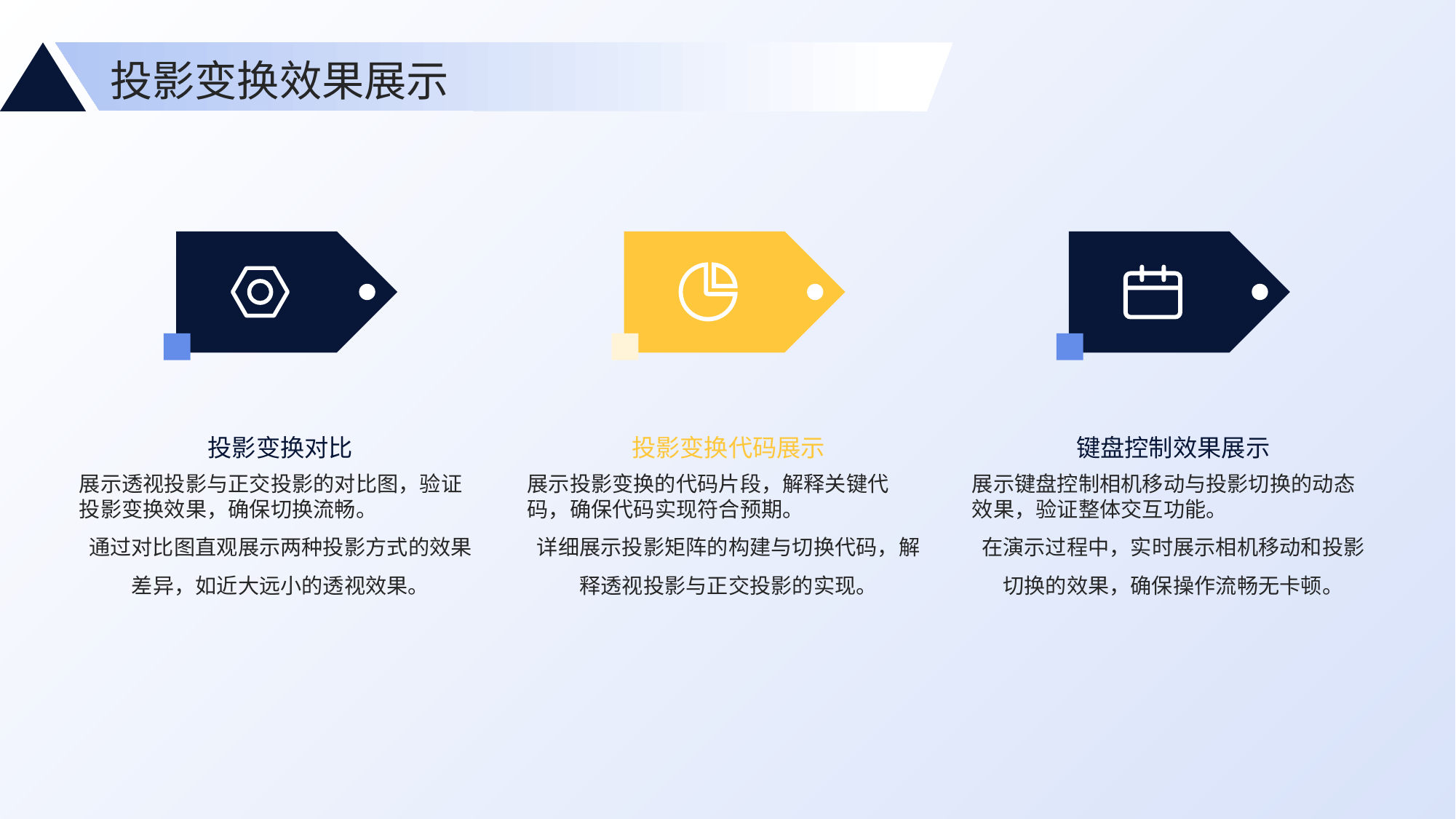

投影变换效果展示

投影变换对比
投影变换代码展示
键盘控制效果展示
展示透视投影与正交投影的对比图，验证投影变换效果，确保切换流畅。
通过对比图直观展示两种投影方式的效果差异，如近大远小的透视效果。
展示投影变换的代码片段，解释关键代码，确保代码实现符合预期。
详细展示投影矩阵的构建与切换代码，解释透视投影与正交投影的实现。
展示键盘控制相机移动与投影切换的动态效果，验证整体交互功能。
在演示过程中，实时展示相机移动和投影切换的效果，确保操作流畅无卡顿。